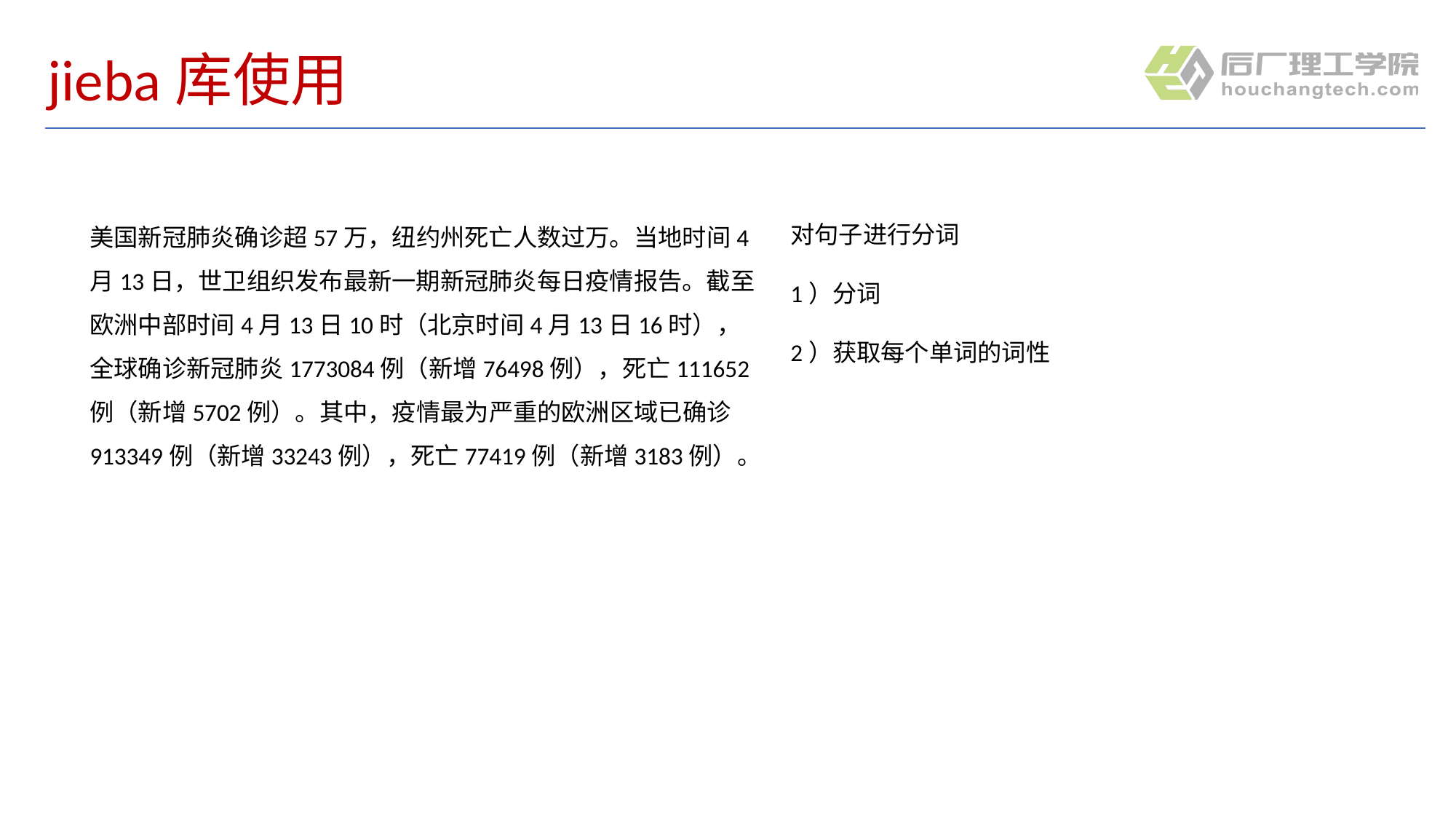

# jieba库使用

对句子进行分词
1）分词
2）获取每个单词的词性

美国新冠肺炎确诊超57万，纽约州死亡人数过万。当地时间4月13日，世卫组织发布最新一期新冠肺炎每日疫情报告。截至欧洲中部时间4月13日10时（北京时间4月13日16时），全球确诊新冠肺炎1773084例（新增76498例），死亡111652例（新增5702例）。其中，疫情最为严重的欧洲区域已确诊913349例（新增33243例），死亡77419例（新增3183例）。